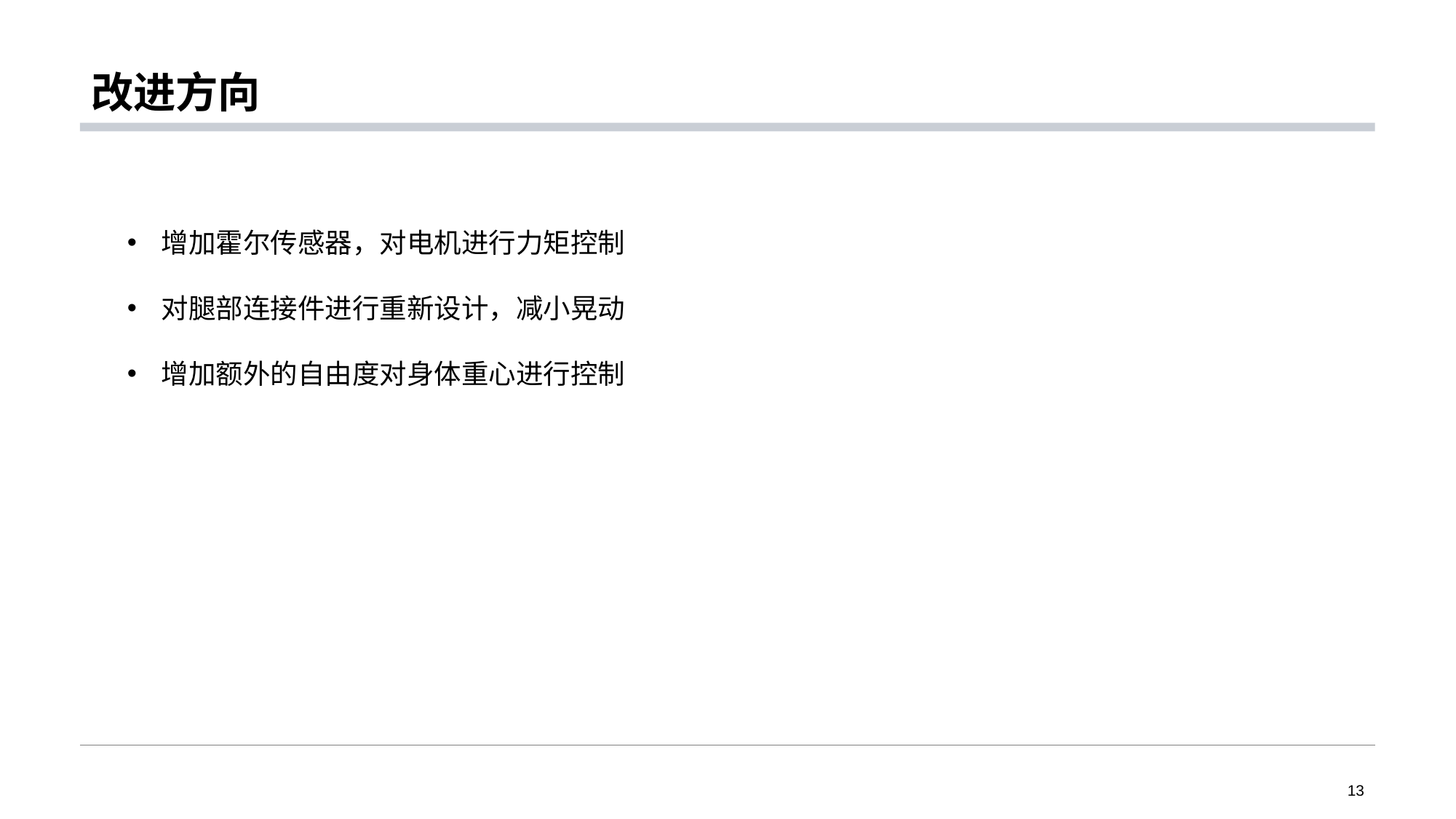

# 改进方向
增加霍尔传感器，对电机进行力矩控制
对腿部连接件进行重新设计，减小晃动
增加额外的自由度对身体重心进行控制
13